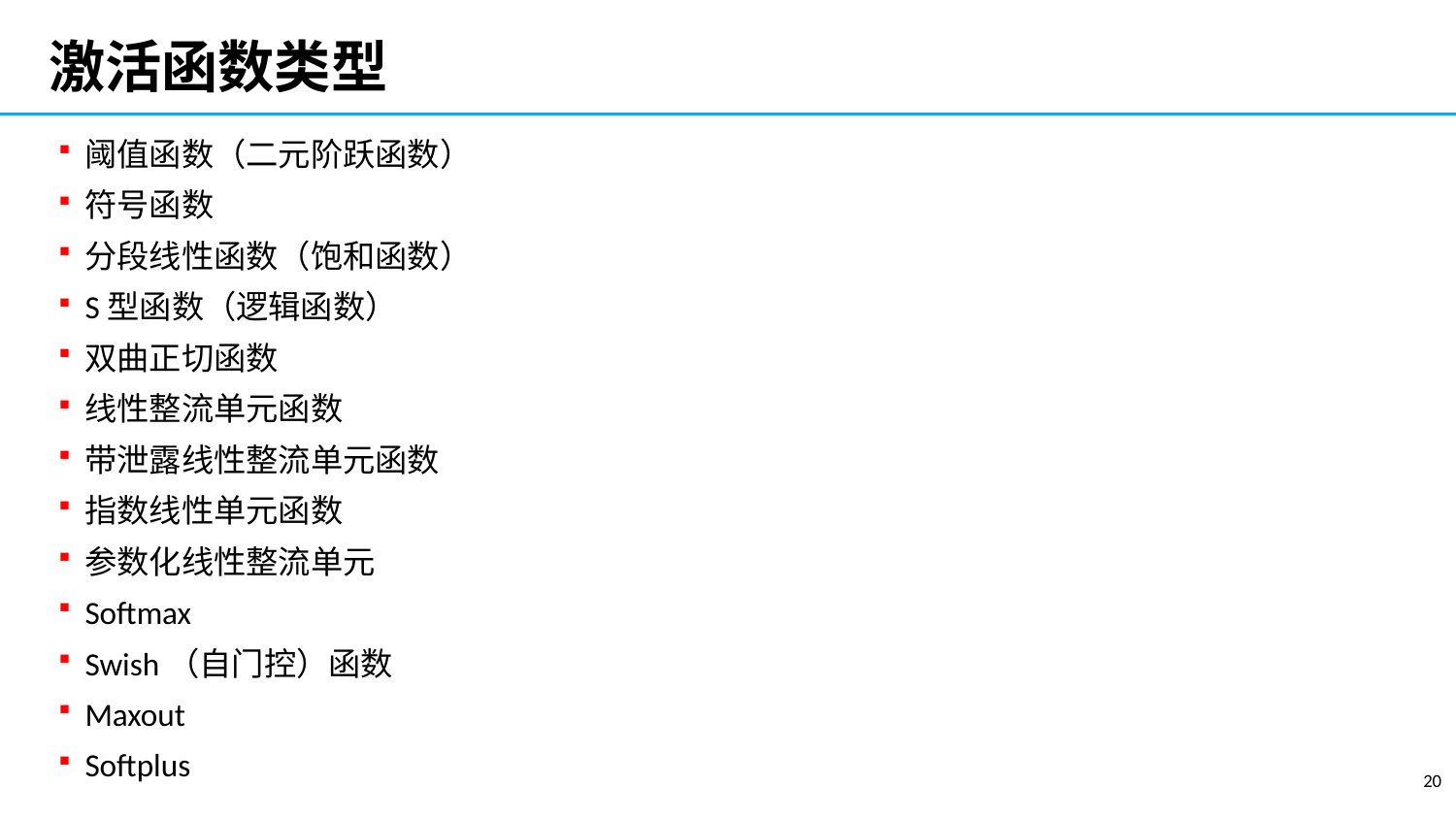

# 激活函数类型

阈值函数（二元阶跃函数）
符号函数
分段线性函数（饱和函数）
S型函数（逻辑函数）
双曲正切函数
线性整流单元函数
带泄露线性整流单元函数
指数线性单元函数
参数化线性整流单元
Softmax
Swish（自门控）函数
Maxout
Softplus
20